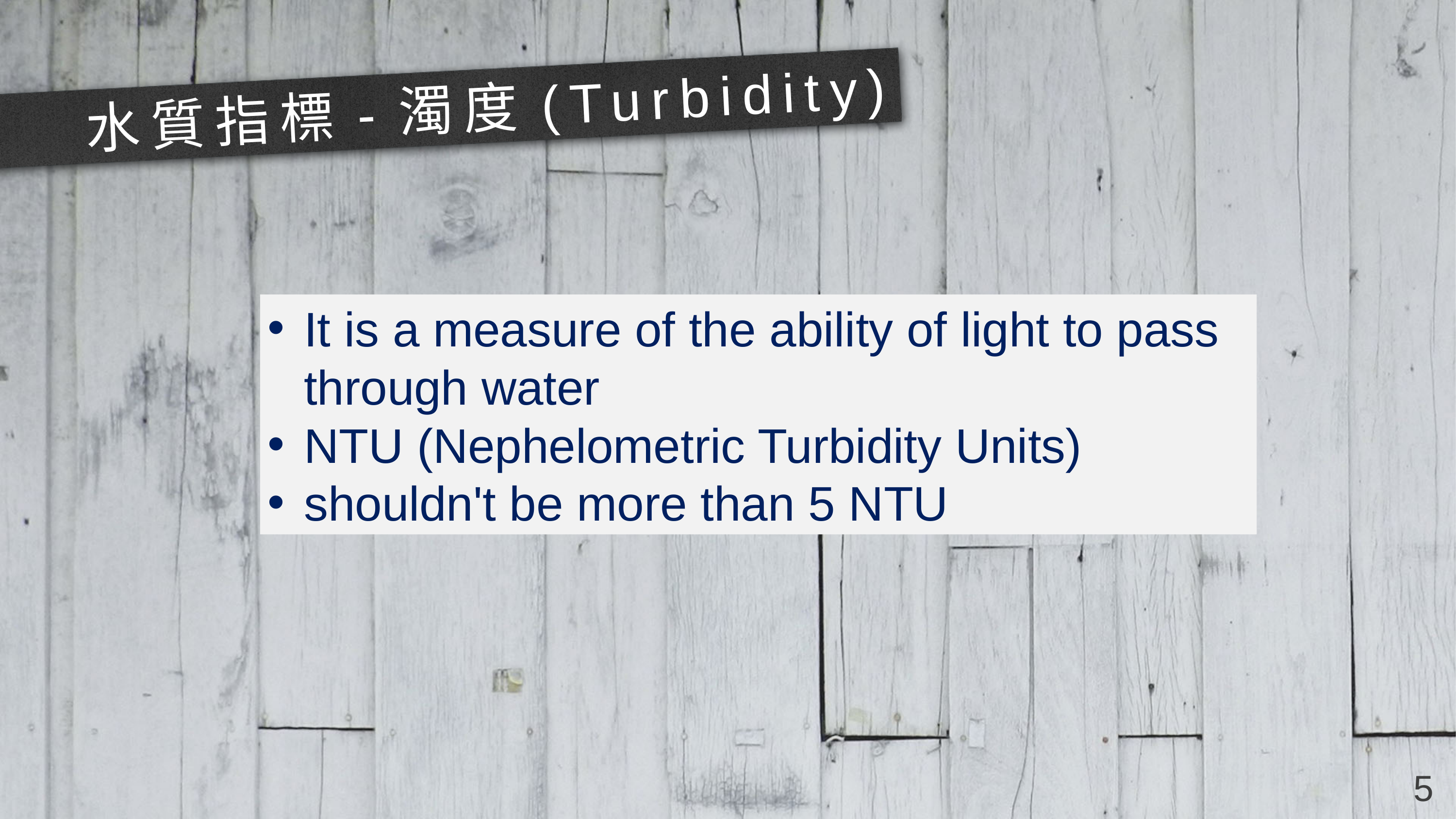

# 水質指標-濁度(Turbidity)
It is a measure of the ability of light to pass through water
NTU (Nephelometric Turbidity Units)
shouldn't be more than 5 NTU
5